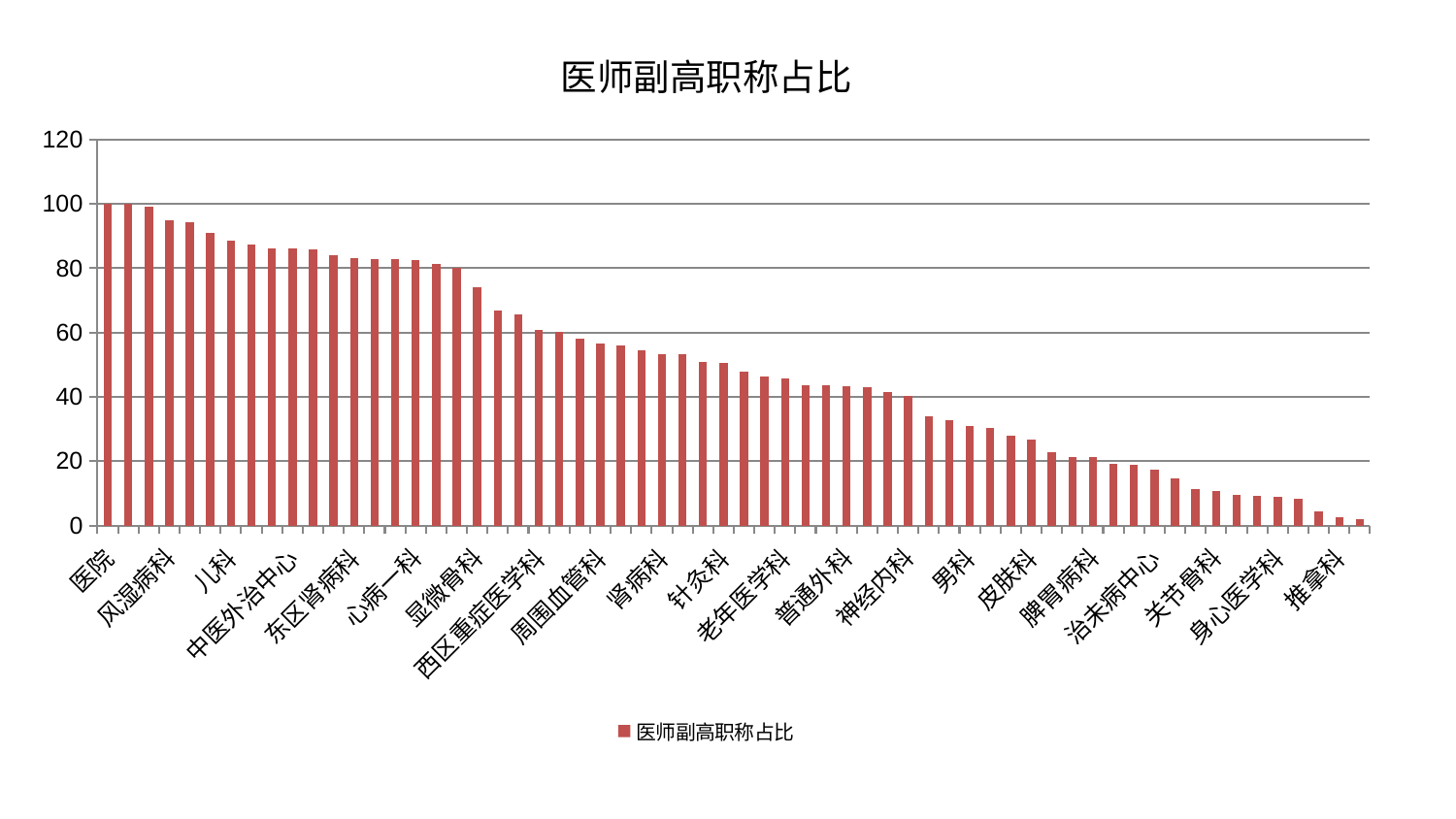

### Chart: 医师副高职称占比

| Category | 医师副高职称占比 |
|---|---|
| 医院 | 100.0 |
| 神经外科 | 99.98481176570617 |
| 心病四科 | 99.12677827325749 |
| 风湿病科 | 95.05873191987257 |
| 肛肠科 | 94.29747953870317 |
| 创伤骨科 | 90.96697066312082 |
| 儿科 | 88.58392331105067 |
| 乳腺甲状腺外科 | 87.46211868870597 |
| 耳鼻喉科 | 86.16178968541152 |
| 中医外治中心 | 86.03291424601152 |
| 产科 | 86.01380390219383 |
| 肾脏内科 | 84.09636838680935 |
| 东区肾病科 | 83.28012278909512 |
| 内分泌科 | 83.00270054063658 |
| 康复科 | 82.78212148630074 |
| 心病一科 | 82.57806365262685 |
| 小儿骨科 | 81.3842503571706 |
| 妇科妇二科合并 | 80.1584134943324 |
| 显微骨科 | 74.2158657717442 |
| 综合内科 | 66.9156353615081 |
| 眼科 | 65.64505852945928 |
| 西区重症医学科 | 60.926949338872305 |
| 骨科 | 60.24730431755959 |
| 美容皮肤科 | 58.195503243057374 |
| 周围血管科 | 56.579823934490946 |
| 脑病二科 | 55.98792850464112 |
| 心血管内科 | 54.42892287640195 |
| 肾病科 | 53.338011505745776 |
| 泌尿外科 | 53.1458163466126 |
| 脑病三科 | 50.943805367675516 |
| 针灸科 | 50.535311932695635 |
| 脑病一科 | 47.81312012946015 |
| 脾胃科消化科合并 | 46.239973401665495 |
| 老年医学科 | 45.7810103913302 |
| 东区重症医学科 | 43.616851433139885 |
| 妇二科 | 43.59040667095036 |
| 普通外科 | 43.27792562868463 |
| 微创骨科 | 43.052562367780304 |
| 肝病科 | 41.48915443117633 |
| 神经内科 | 40.17681012131882 |
| 运动损伤骨科 | 33.910461716660784 |
| 心病三科 | 32.685646625015934 |
| 男科 | 30.88492276297266 |
| 中医经典科 | 30.242651763552253 |
| 口腔科 | 27.810852314106498 |
| 皮肤科 | 26.639980819056394 |
| 小儿推拿科 | 22.685330751956855 |
| 肿瘤内科 | 21.375110186712973 |
| 脾胃病科 | 21.36180478635217 |
| 肝胆外科 | 19.184398206237525 |
| 心病二科 | 18.713719341538287 |
| 治未病中心 | 17.30113938984831 |
| 妇科 | 14.578646118864393 |
| 消化内科 | 11.31930166330307 |
| 关节骨科 | 10.772917669908411 |
| 血液科 | 9.550204028551997 |
| 呼吸内科 | 9.249734117533409 |
| 身心医学科 | 8.892868145437514 |
| 脊柱骨科 | 8.44104420314652 |
| 胸外科 | 4.3805818992670424 |
| 推拿科 | 2.571173072901414 |
| 重症医学科 | 1.8898309478616748 |
232